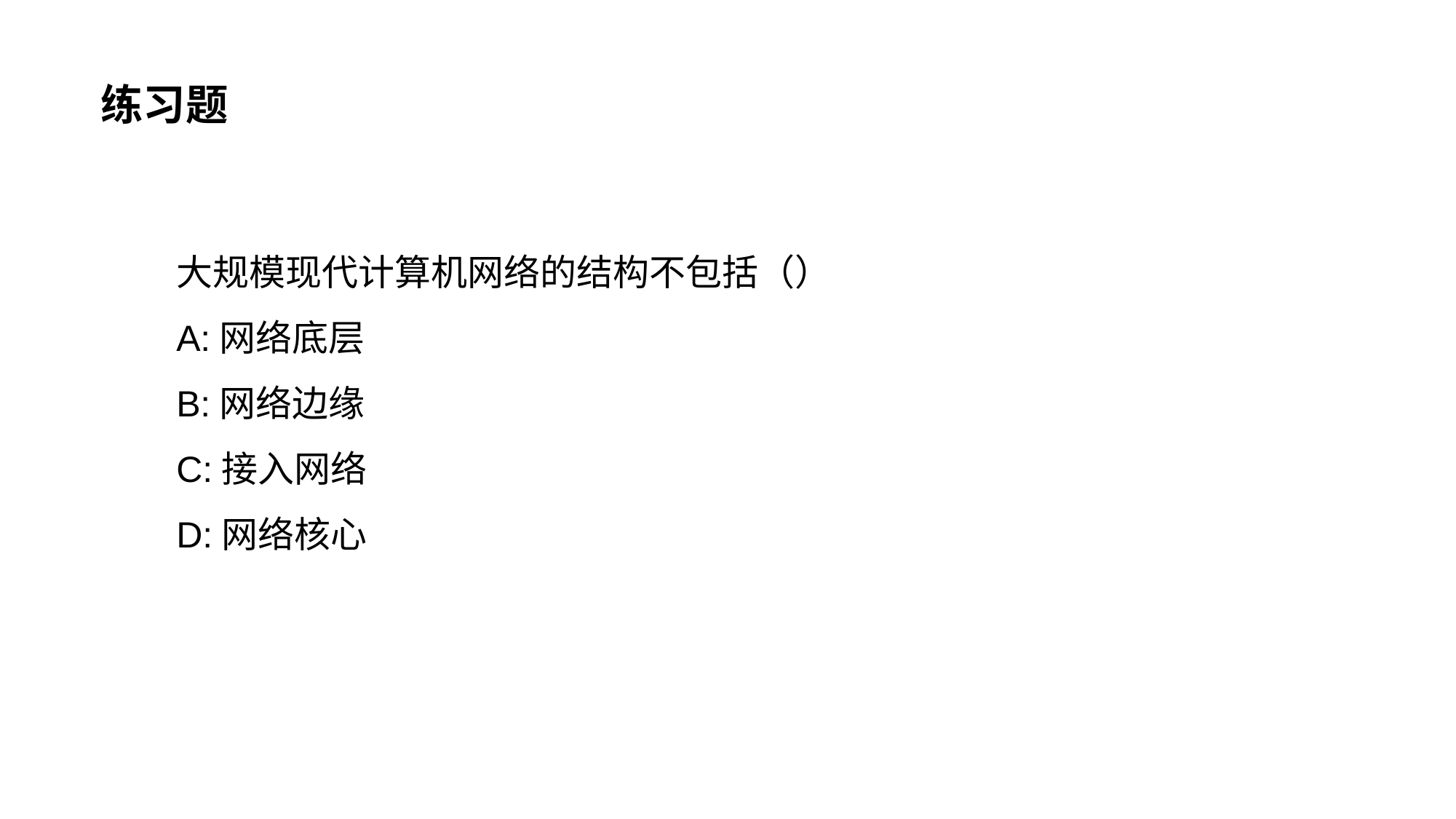

练习题
大规模现代计算机网络的结构不包括（）
A:网络底层
B:网络边缘
C:接入网络
D:网络核心